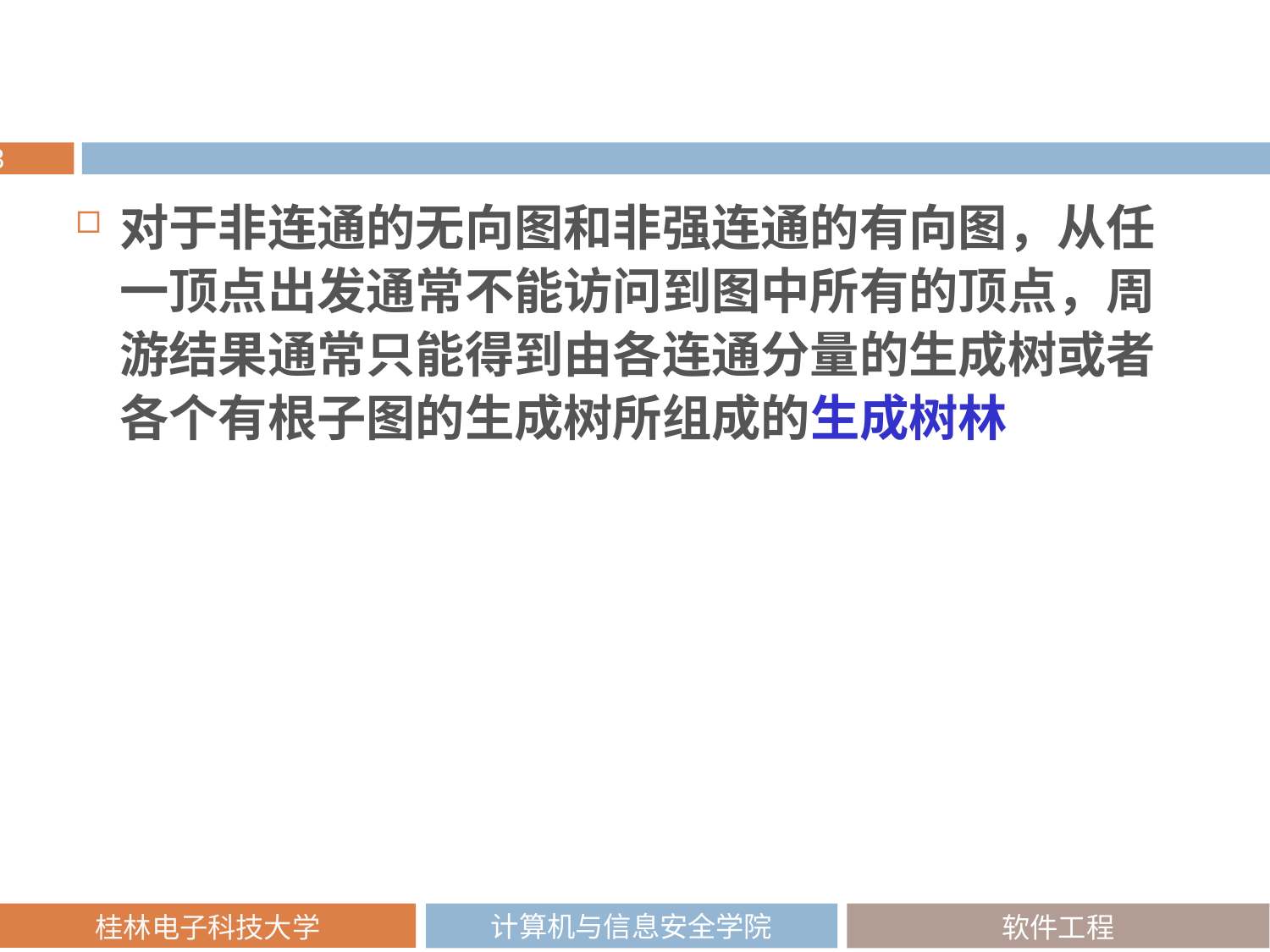

#
对于非连通的无向图和非强连通的有向图，从任一顶点出发通常不能访问到图中所有的顶点，周游结果通常只能得到由各连通分量的生成树或者各个有根子图的生成树所组成的生成树林